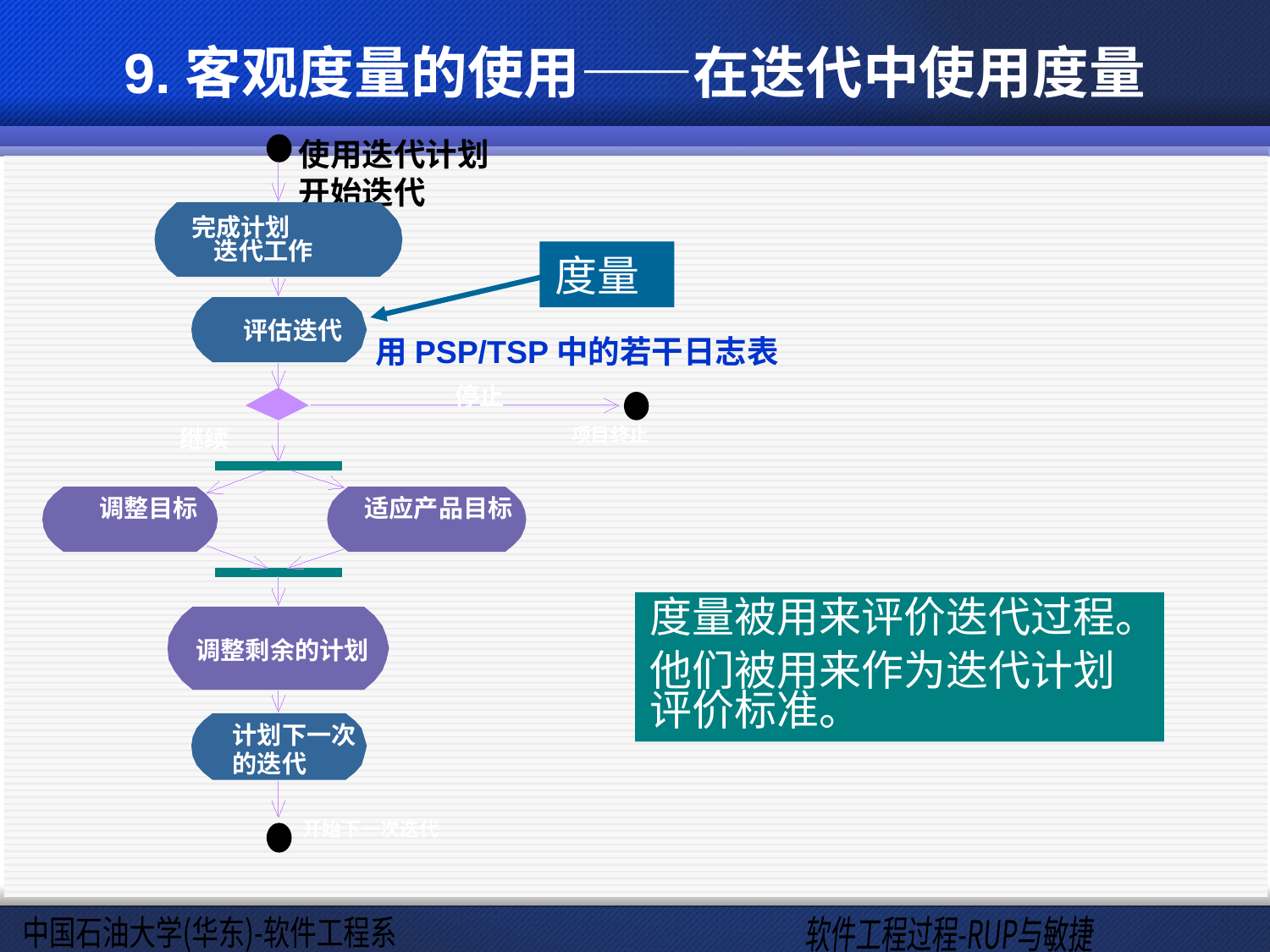

# 9.客观度量的使用——在迭代中使用度量

使用迭代计划
开始迭代

完成计划
迭代工作
度量

评估迭代
用PSP/TSP中的若干日志表

停止

继续

项目终止

调整目标
适应产品目标

度量被用来评价迭代过程。
他们被用来作为迭代计划评价标准。

调整剩余的计划

计划下一次
的迭代

开始下一次迭代